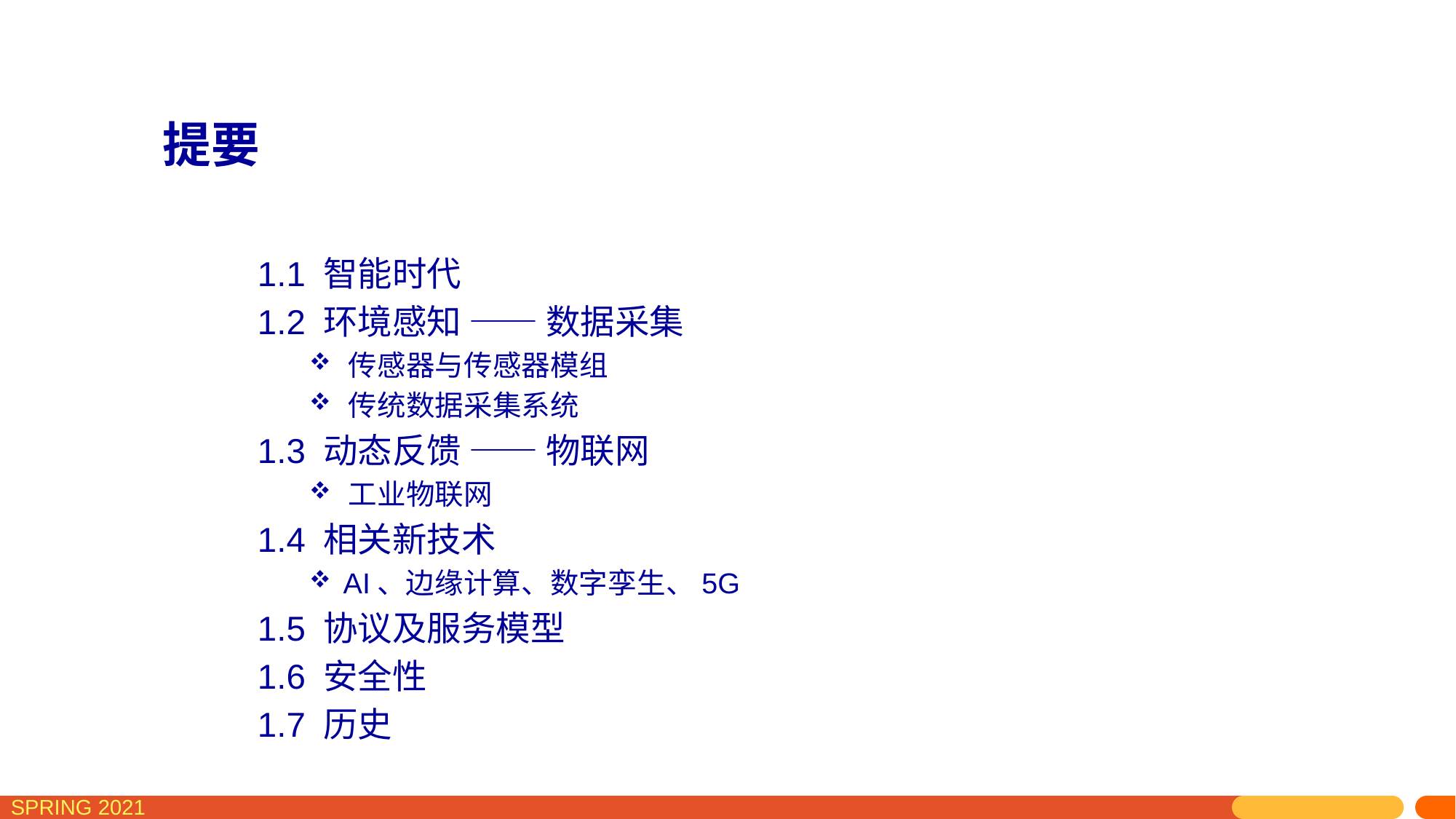

# 提要
1.1 智能时代
1.2 环境感知 —— 数据采集
 传感器与传感器模组
 传统数据采集系统
1.3 动态反馈 —— 物联网
 工业物联网
1.4 相关新技术
 AI、边缘计算、数字孪生、5G
1.5 协议及服务模型
1.6 安全性
1.7 历史